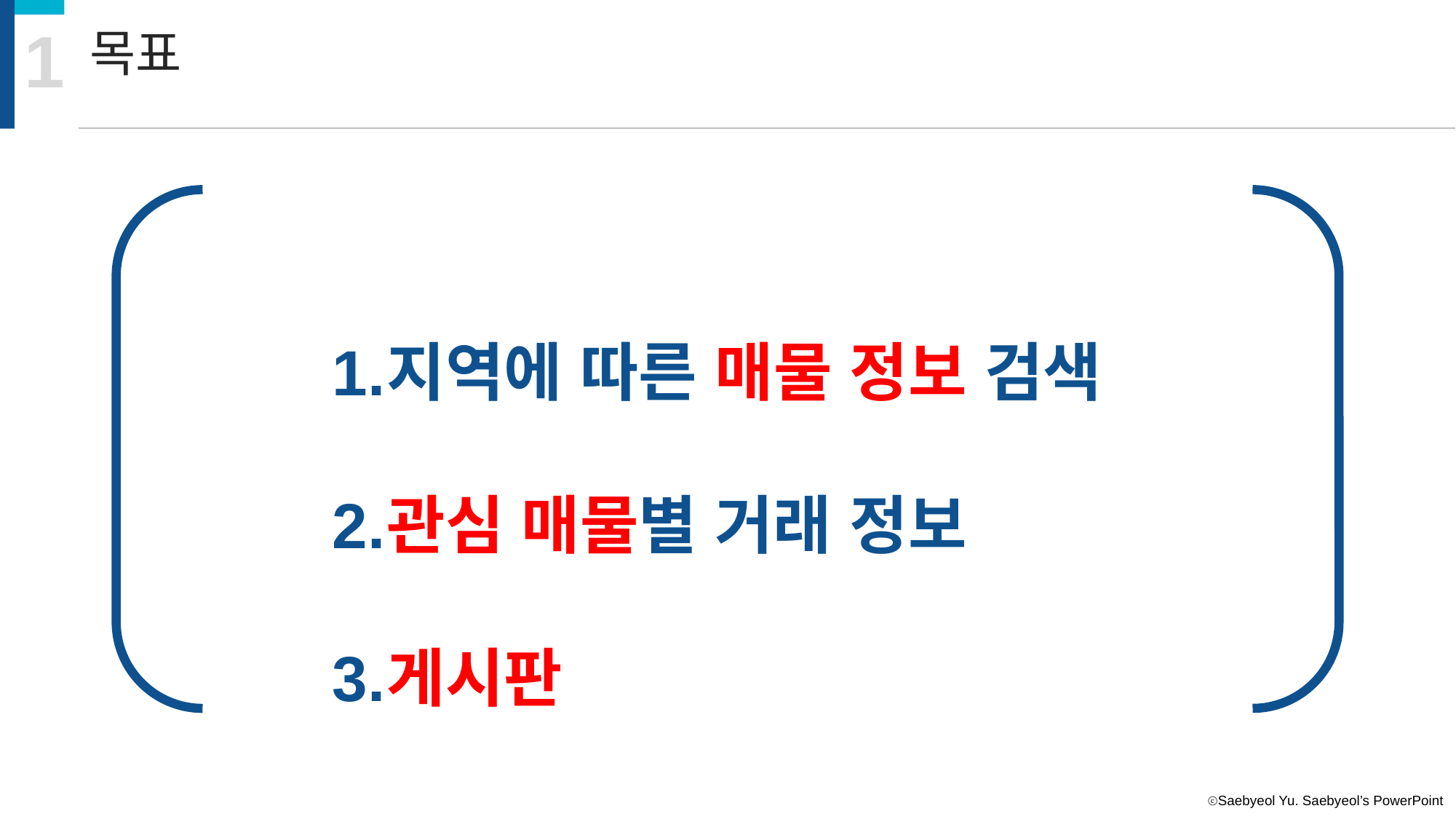

1
목표

지역에 따른 매물 정보 검색
관심 매물별 거래 정보
게시판